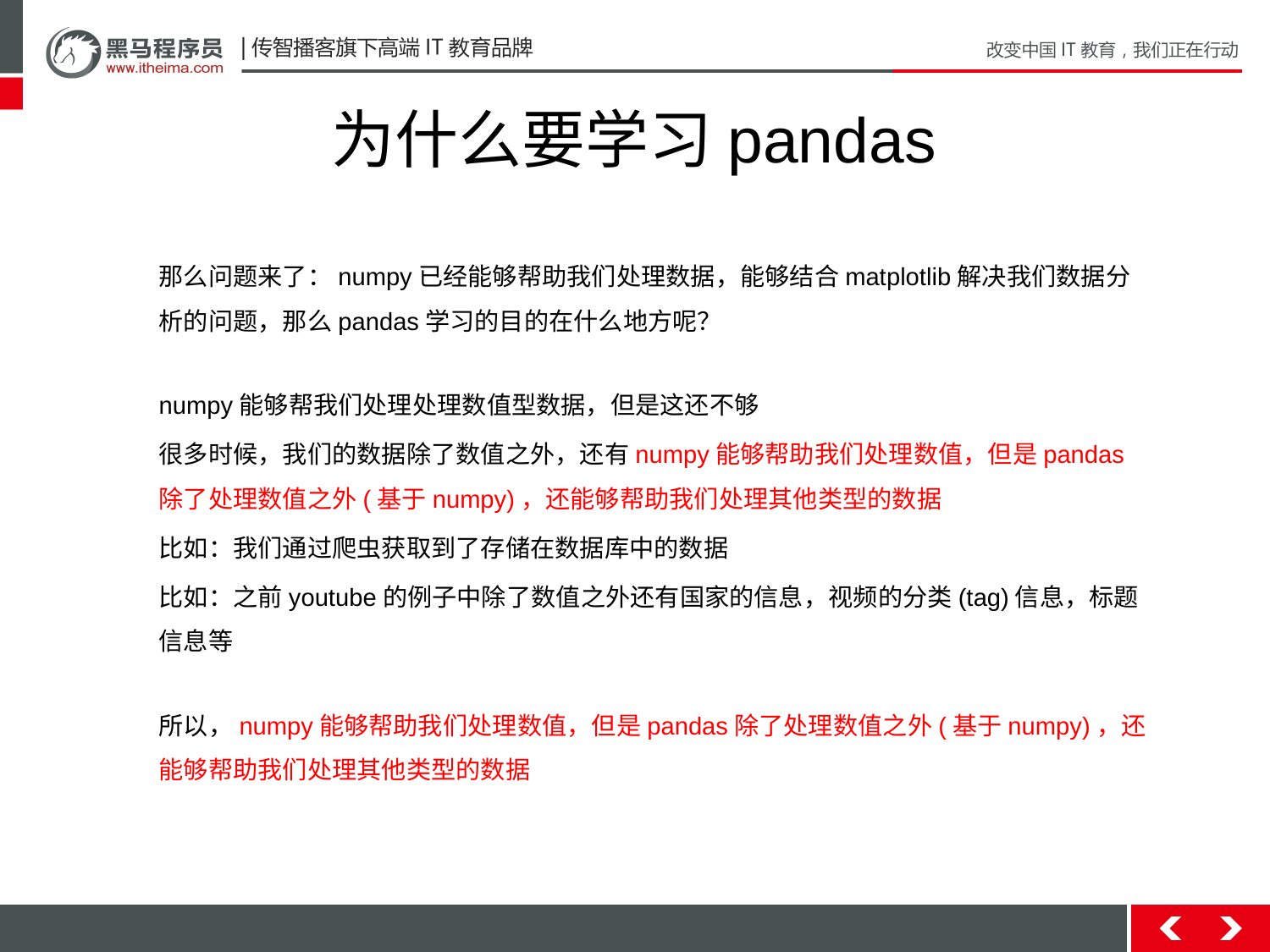

# 为什么要学习pandas
那么问题来了：numpy已经能够帮助我们处理数据，能够结合matplotlib解决我们数据分析的问题，那么pandas学习的目的在什么地方呢？

numpy能够帮我们处理处理数值型数据，但是这还不够
很多时候，我们的数据除了数值之外，还有numpy能够帮助我们处理数值，但是pandas除了处理数值之外(基于numpy)，还能够帮助我们处理其他类型的数据
比如：我们通过爬虫获取到了存储在数据库中的数据
比如：之前youtube的例子中除了数值之外还有国家的信息，视频的分类(tag)信息，标题信息等

所以，numpy能够帮助我们处理数值，但是pandas除了处理数值之外(基于numpy)，还能够帮助我们处理其他类型的数据